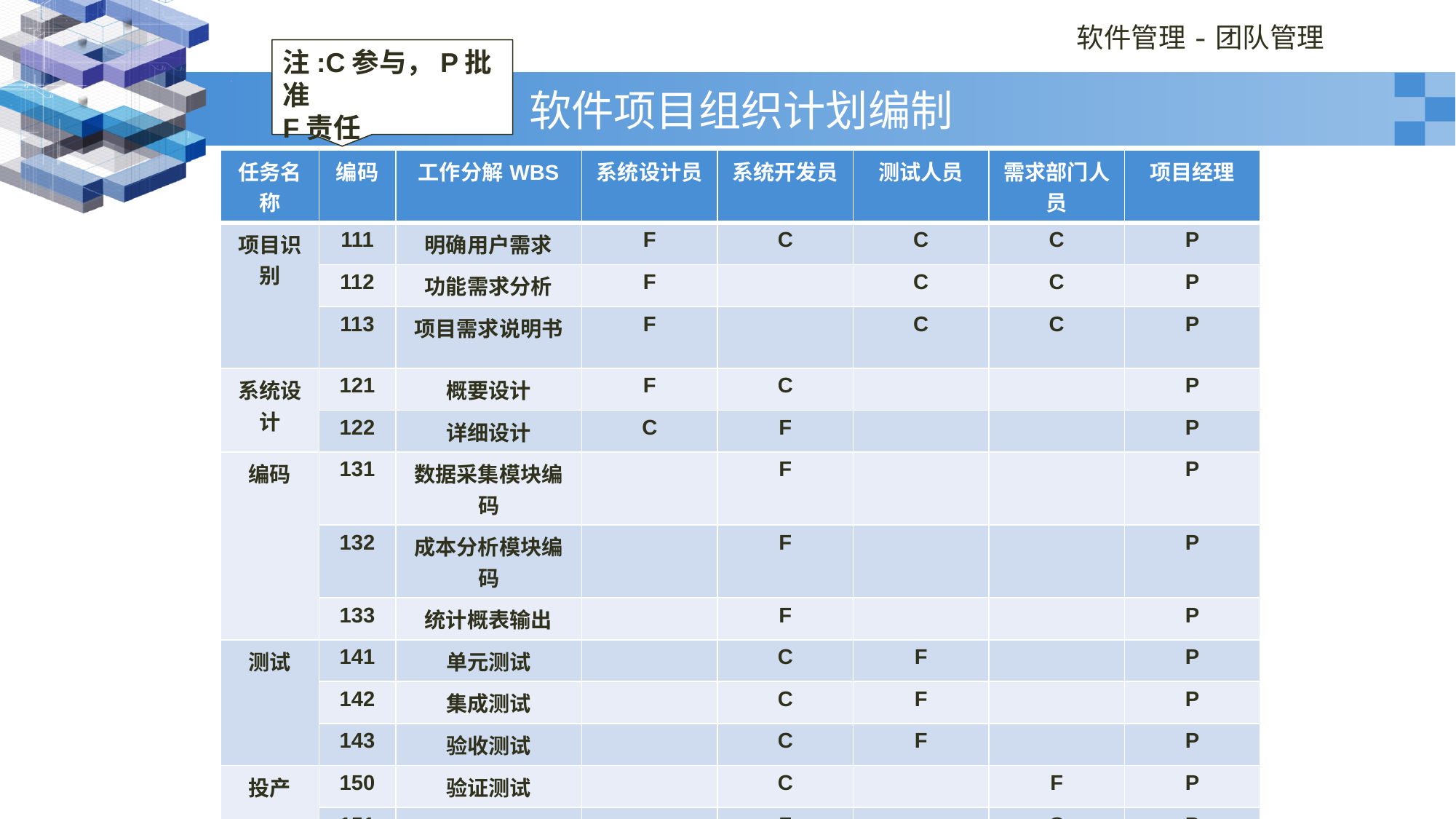

注:C参与，P批准
F责任
# 软件项目组织计划编制
| 任务名称 | 编码 | 工作分解WBS | 系统设计员 | 系统开发员 | 测试人员 | 需求部门人员 | 项目经理 |
| --- | --- | --- | --- | --- | --- | --- | --- |
| 项目识别 | 111 | 明确用户需求 | F | C | C | C | P |
|  | 112 | 功能需求分析 | F |  | C | C | P |
|  | 113 | 项目需求说明书 | F |  | C | C | P |
| 系统设计 | 121 | 概要设计 | F | C |  |  | P |
|  | 122 | 详细设计 | C | F |  |  | P |
| 编码 | 131 | 数据采集模块编码 |  | F |  |  | P |
|  | 132 | 成本分析模块编码 |  | F |  |  | P |
|  | 133 | 统计概表输出 |  | F |  |  | P |
| 测试 | 141 | 单元测试 |  | C | F |  | P |
|  | 142 | 集成测试 |  | C | F |  | P |
|  | 143 | 验收测试 |  | C | F |  | P |
| 投产 | 150 | 验证测试 |  | C |  | F | P |
|  | 151 | 投产前培训 |  | F |  | C | P |
|  | 152 | 系统投资 | C | C | C | C | P |